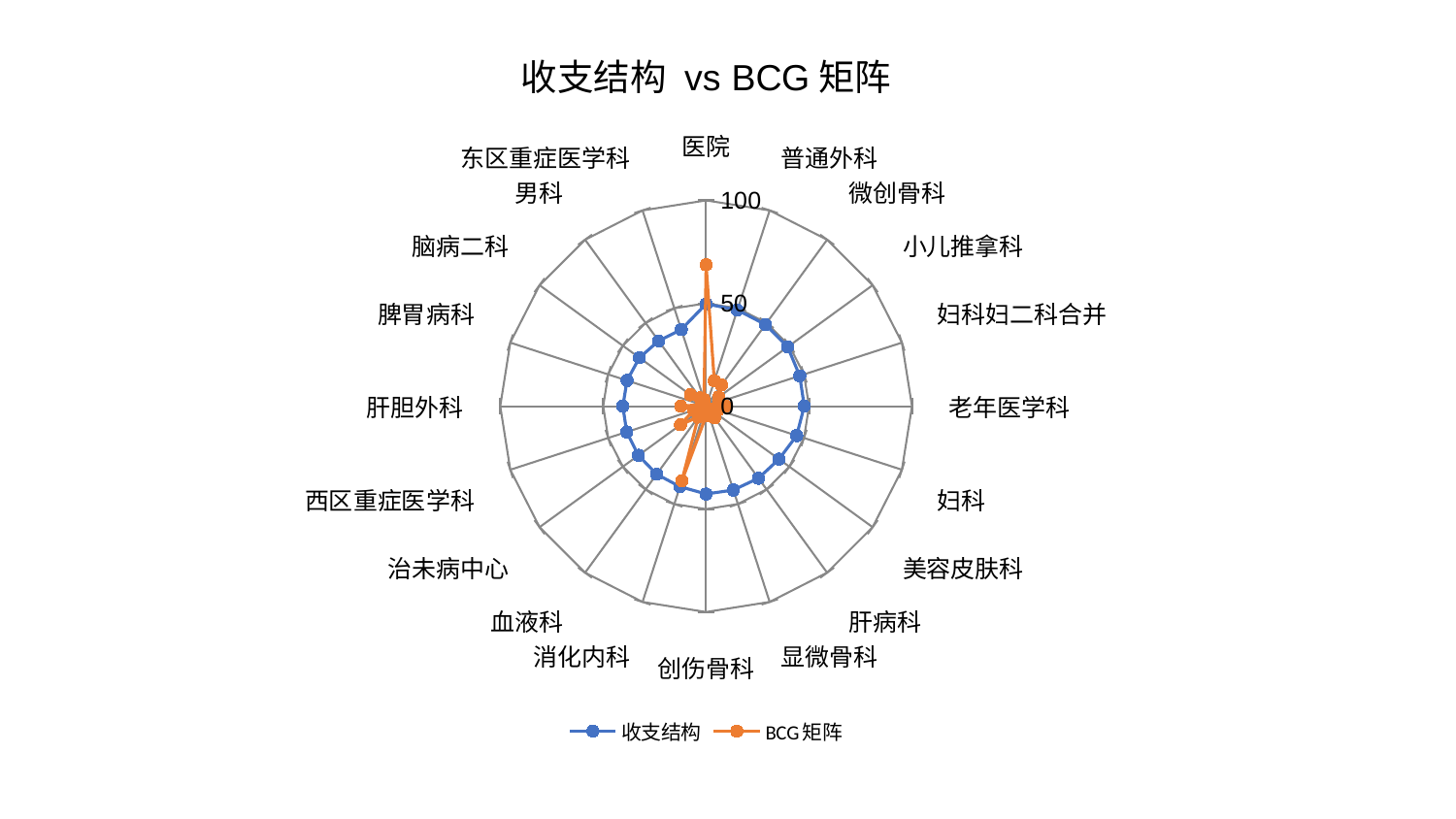

### Chart: 收支结构 vs BCG矩阵

| Category | 收支结构 | BCG矩阵 |
|---|---|---|
| 医院 | 49.70754660740682 | 68.70479041579921 |
| 普通外科 | 49.14595466342883 | 12.945096098330223 |
| 微创骨科 | 49.064422453234144 | 12.707098573465183 |
| 小儿推拿科 | 48.97461602851868 | 7.576984510699491 |
| 妇科妇二科合并 | 47.82397430504632 | 6.785341417689504 |
| 老年医学科 | 47.70661718899994 | 9.398632375111132 |
| 妇科 | 46.27910037867643 | 6.067349456524676 |
| 美容皮肤科 | 43.804394480565165 | 2.8916628362740706 |
| 肝病科 | 43.2882901499196 | 6.95204871595829 |
| 显微骨科 | 42.82761339937723 | 4.451643760433537 |
| 创伤骨科 | 42.662205871426096 | 4.687478262198342 |
| 消化内科 | 41.110179421675966 | 38.201242750594105 |
| 血液科 | 40.8773099237419 | 6.5066604895971825 |
| 治未病中心 | 40.65639845809217 | 15.384758393522361 |
| 西区重症医学科 | 40.55984240771452 | 6.405233998153418 |
| 肝胆外科 | 40.45796601295078 | 12.351161971714973 |
| 脾胃病科 | 40.380802750567725 | 2.504391779495822 |
| 脑病二科 | 40.06502433385143 | 9.438690227669866 |
| 男科 | 39.232574436703004 | 4.968259376980794 |
| 东区重症医学科 | 39.141001904058534 | 3.307822377107134 |
30